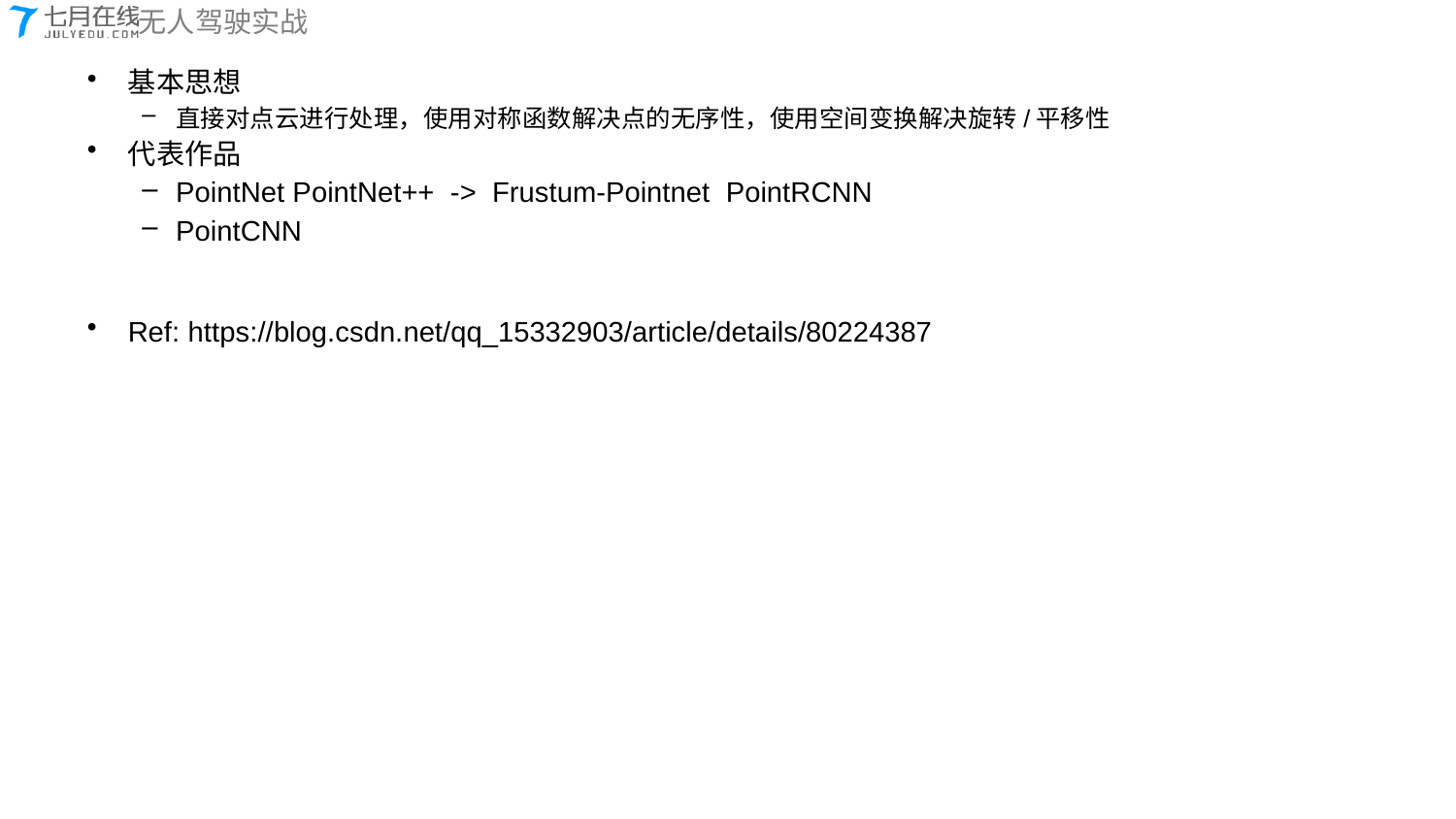

基本思想
直接对点云进行处理，使用对称函数解决点的无序性，使用空间变换解决旋转/平移性
代表作品
PointNet PointNet++  ->  Frustum-Pointnet  PointRCNN
PointCNN

Ref: https://blog.csdn.net/qq_15332903/article/details/80224387